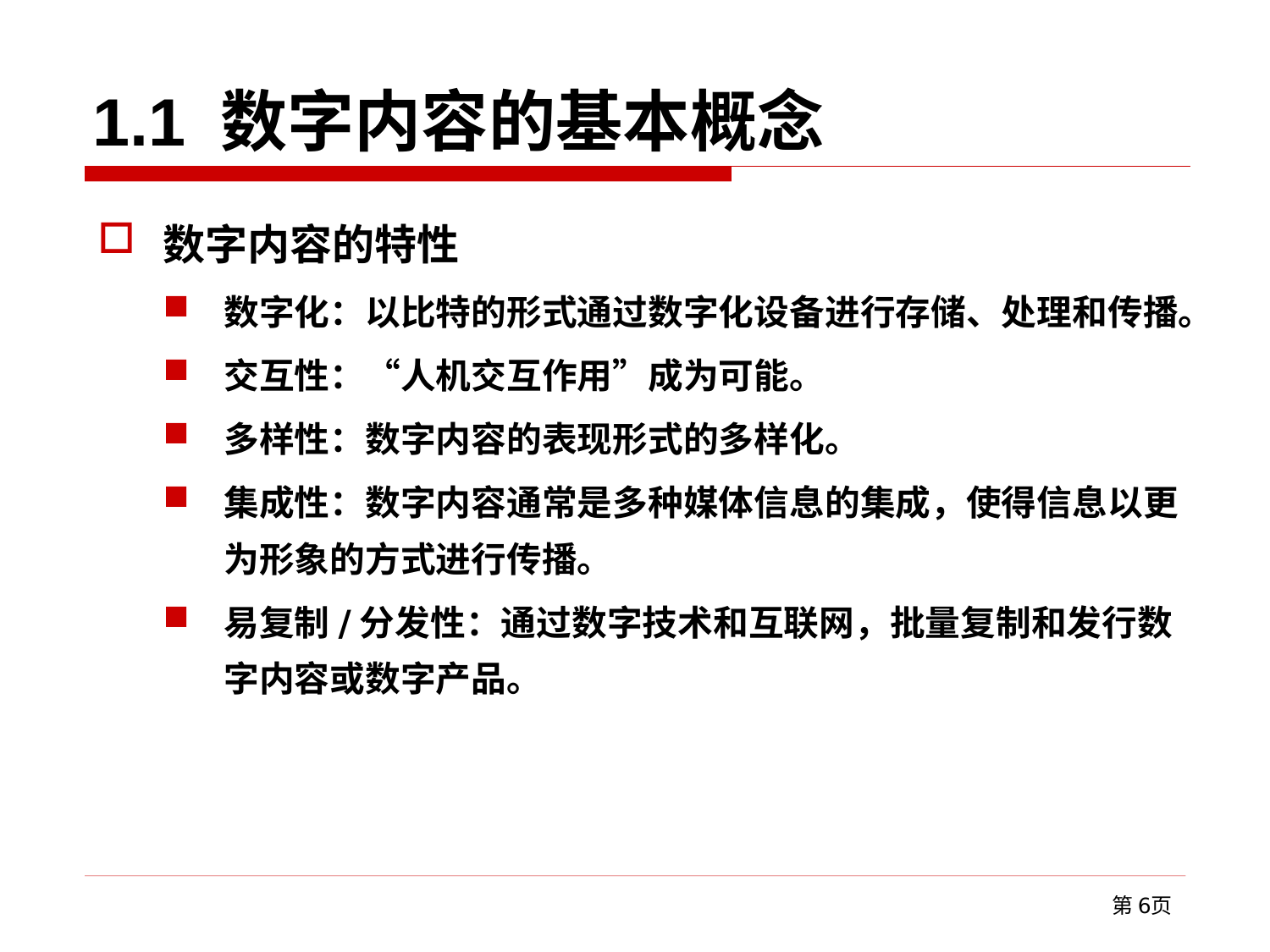

# 1.1 数字内容的基本概念
数字内容的特性
数字化：以比特的形式通过数字化设备进行存储、处理和传播。
交互性：“人机交互作用”成为可能。
多样性：数字内容的表现形式的多样化。
集成性：数字内容通常是多种媒体信息的集成，使得信息以更为形象的方式进行传播。
易复制/分发性：通过数字技术和互联网，批量复制和发行数字内容或数字产品。
6